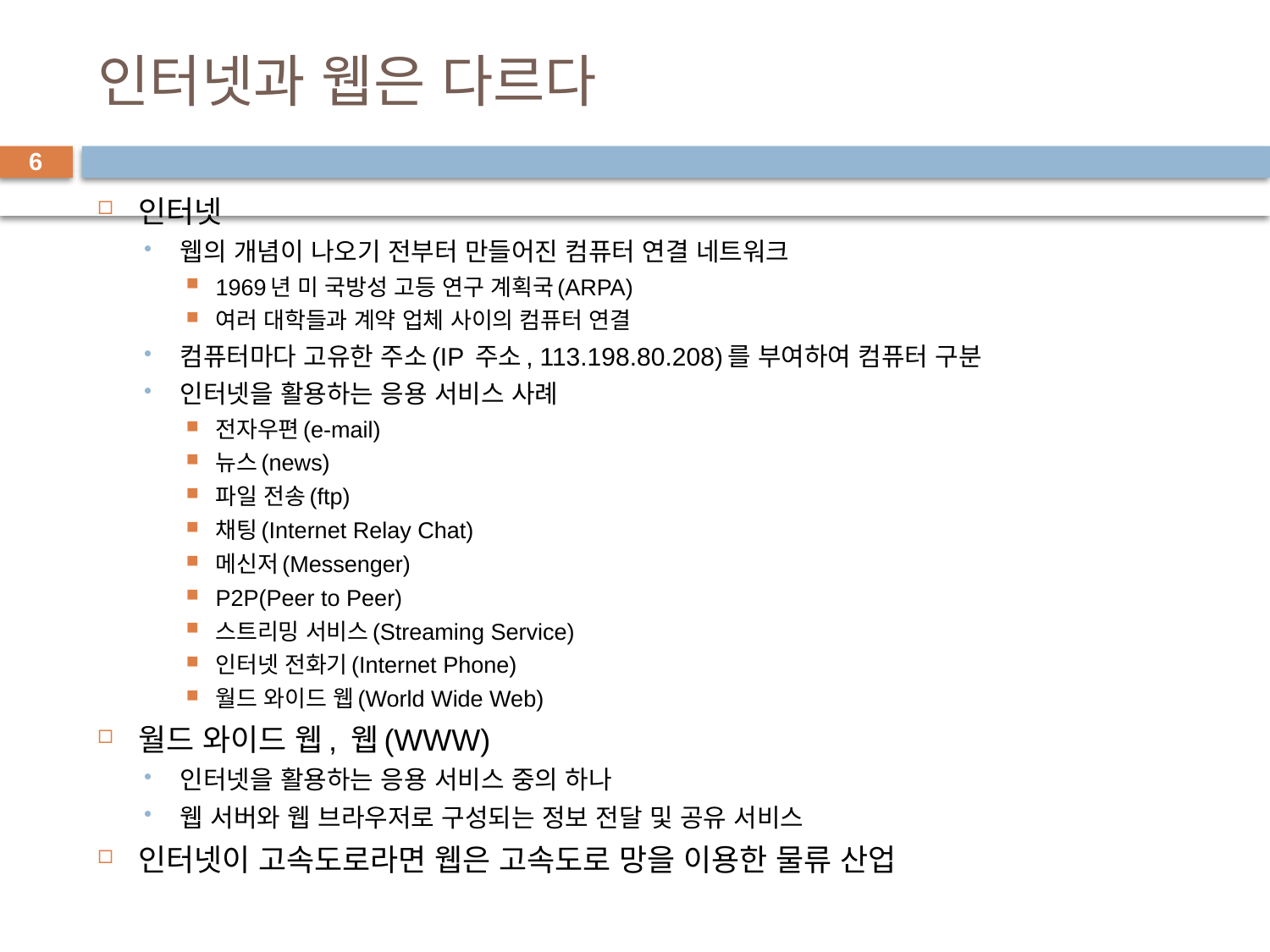

# 인터넷과 웹은 다르다
6
인터넷
웹의 개념이 나오기 전부터 만들어진 컴퓨터 연결 네트워크
1969년 미 국방성 고등 연구 계획국(ARPA)
여러 대학들과 계약 업체 사이의 컴퓨터 연결
컴퓨터마다 고유한 주소(IP 주소, 113.198.80.208)를 부여하여 컴퓨터 구분
인터넷을 활용하는 응용 서비스 사례
전자우편(e-mail)
뉴스(news)
파일 전송(ftp)
채팅(Internet Relay Chat)
메신저(Messenger)
P2P(Peer to Peer)
스트리밍 서비스(Streaming Service)
인터넷 전화기(Internet Phone)
월드 와이드 웹(World Wide Web)
월드 와이드 웹, 웹(WWW)
인터넷을 활용하는 응용 서비스 중의 하나
웹 서버와 웹 브라우저로 구성되는 정보 전달 및 공유 서비스
인터넷이 고속도로라면 웹은 고속도로 망을 이용한 물류 산업